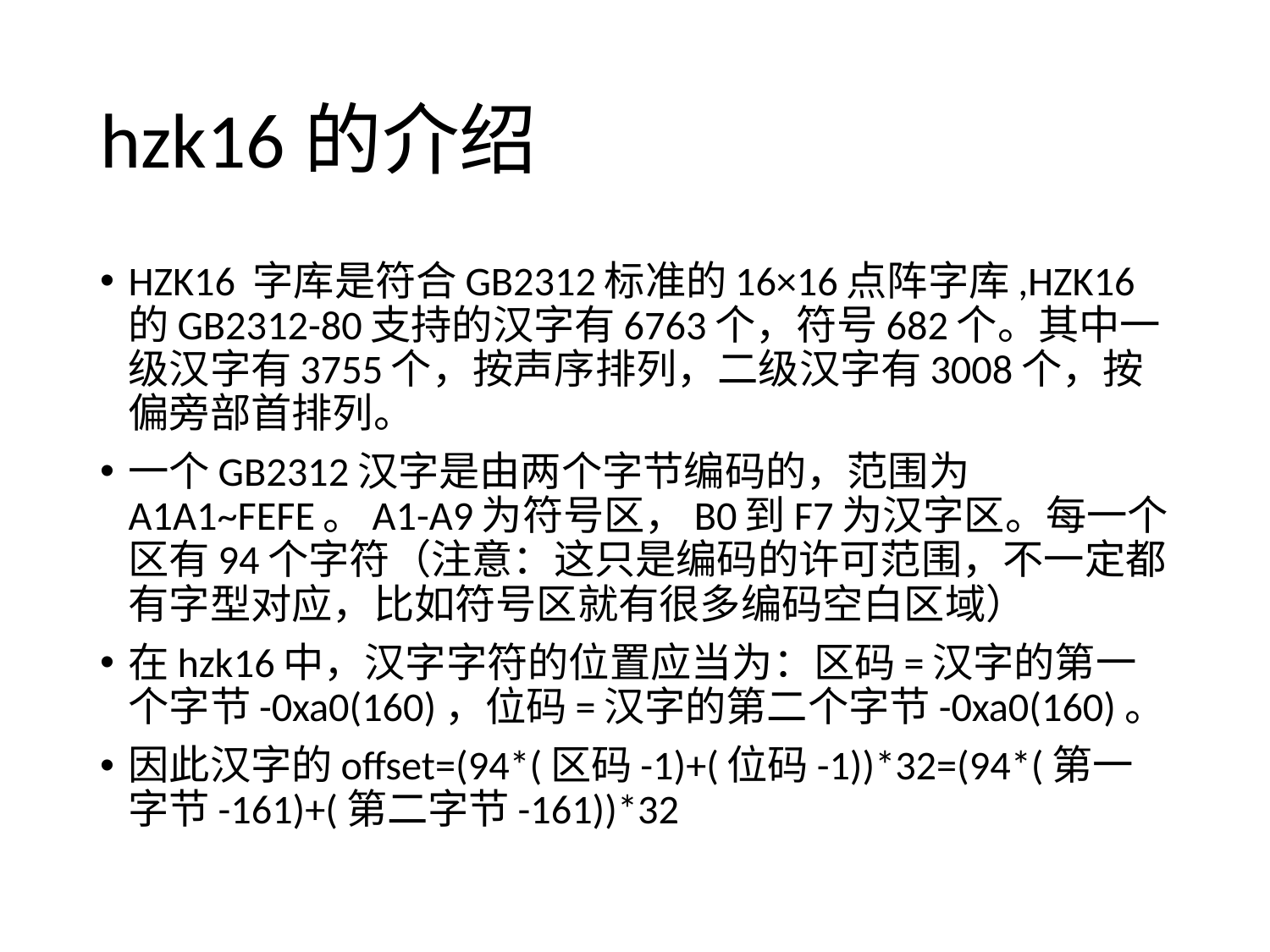

# hzk16的介绍
HZK16 字库是符合GB2312标准的16×16点阵字库,HZK16的GB2312-80支持的汉字有6763个，符号682个。其中一级汉字有3755个，按声序排列，二级汉字有3008个，按偏旁部首排列。
一个GB2312汉字是由两个字节编码的，范围为A1A1~FEFE。A1-A9为符号区，B0到F7为汉字区。每一个区有94个字符（注意：这只是编码的许可范围，不一定都有字型对应，比如符号区就有很多编码空白区域）
在hzk16中，汉字字符的位置应当为：区码=汉字的第一个字节-0xa0(160)，位码=汉字的第二个字节-0xa0(160)。
因此汉字的offset=(94*(区码-1)+(位码-1))*32=(94*(第一字节-161)+(第二字节-161))*32